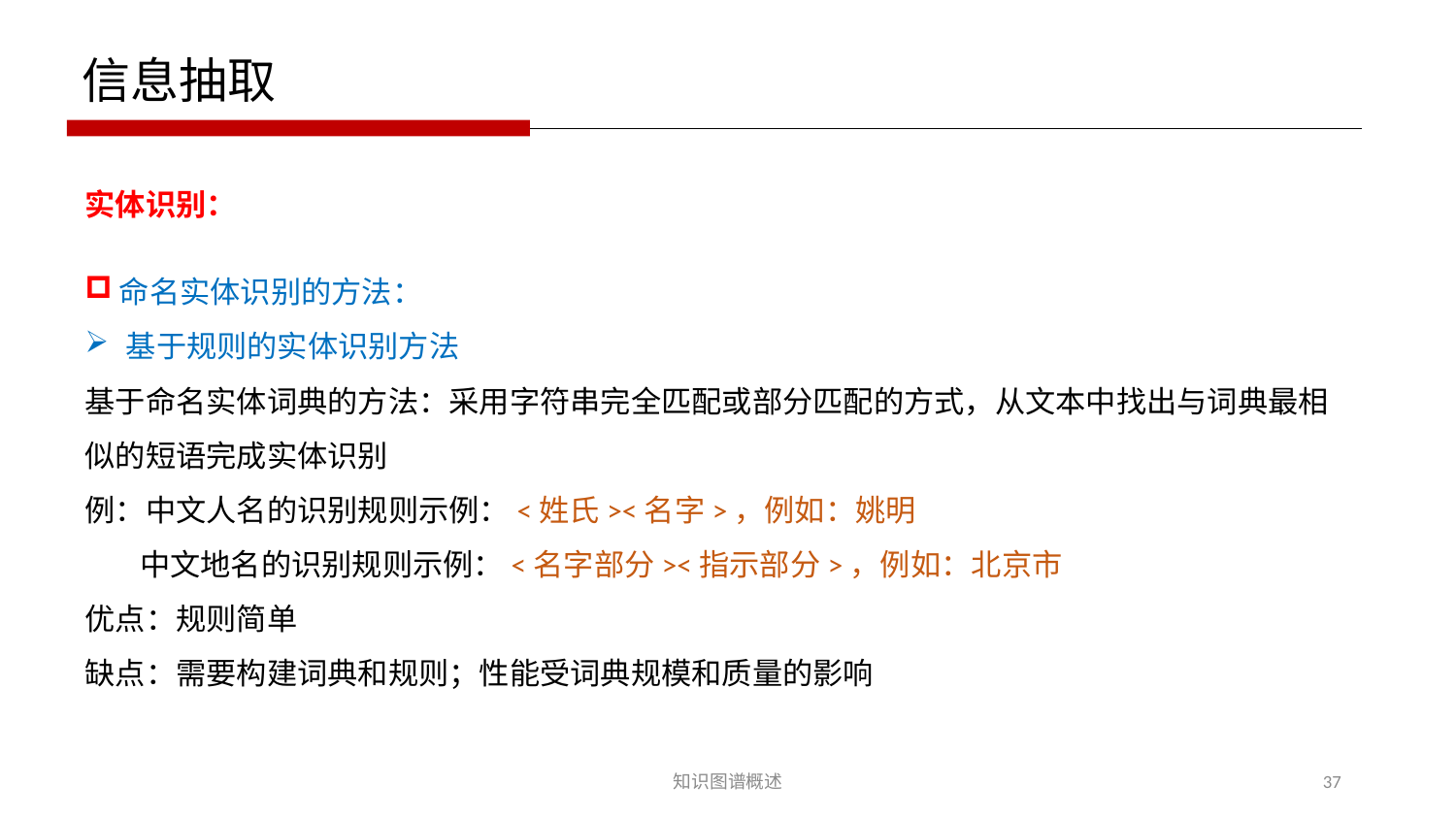

信息抽取

实体识别：

命名实体识别的方法：
基于规则的实体识别方法
基于命名实体词典的方法：采用字符串完全匹配或部分匹配的方式，从文本中找出与词典最相似的短语完成实体识别
例：中文人名的识别规则示例：<姓氏><名字>，例如：姚明
       中文地名的识别规则示例：<名字部分><指示部分>，例如：北京市
优点：规则简单
缺点：需要构建词典和规则；性能受词典规模和质量的影响
知识图谱概述
37